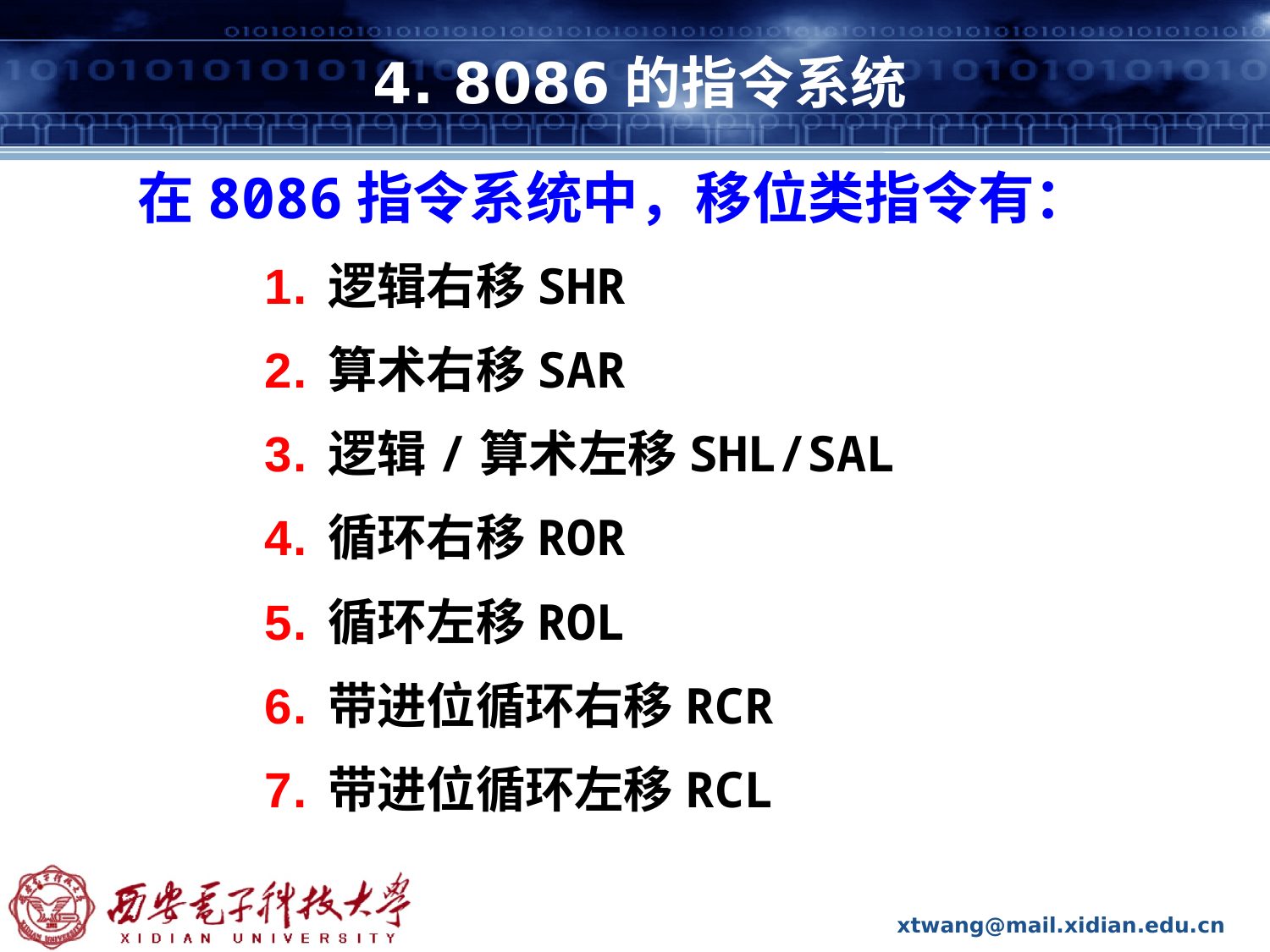

# 4. 8086的指令系统
在8086指令系统中，移位类指令有：
逻辑右移SHR
算术右移SAR
逻辑/算术左移SHL/SAL
循环右移ROR
循环左移ROL
带进位循环右移RCR
带进位循环左移RCL